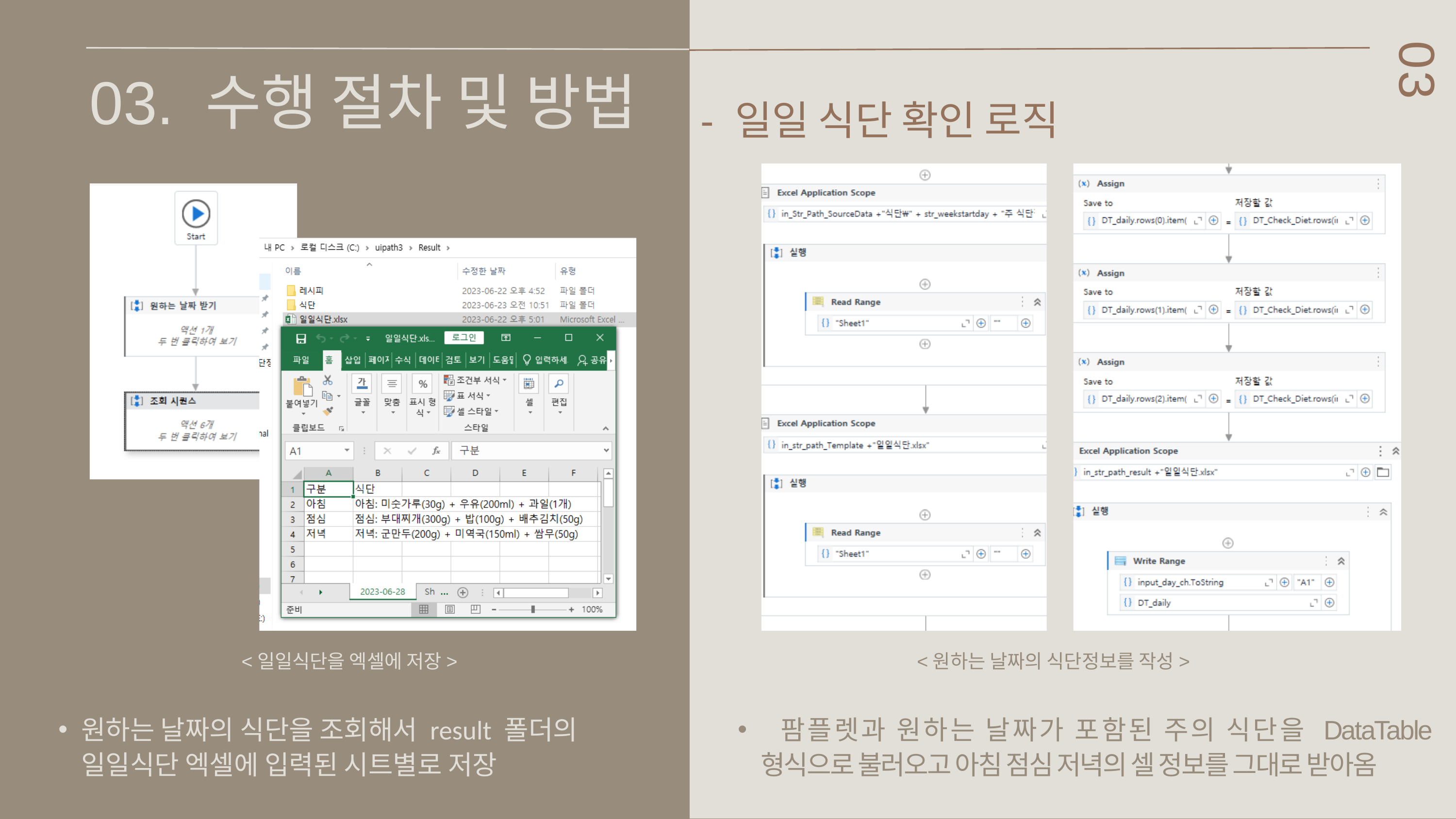

03. 수행 절차 및 방법
03
 - 일일 식단 확인 로직

 <일일식단을 엑셀에 저장>
<원하는 날짜의 식단정보를 작성>
원하는 날짜의 식단을 조회해서 result 폴더의 일일식단 엑셀에 입력된 시트별로 저장
 팜플렛과 원하는 날짜가 포함된 주의 식단을 DataTable 형식으로 불러오고 아침 점심 저녁의 셀 정보를 그대로 받아옴